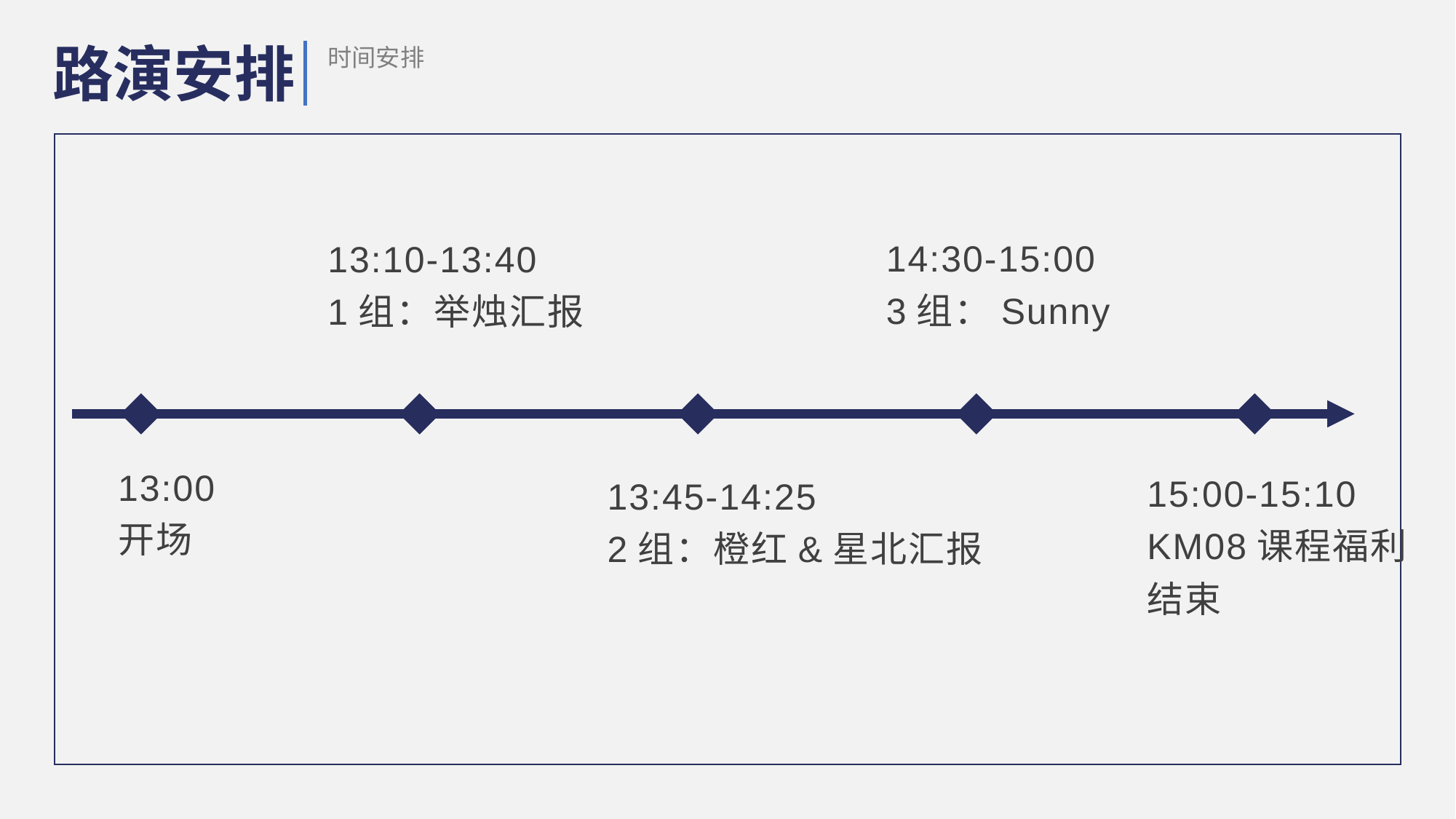

路演安排
时间安排
14:30-15:00
3组：Sunny
13:10-13:40
1组：举烛汇报

13:00
开场
15:00-15:10
KM08课程福利
结束
13:45-14:25
2组：橙红&星北汇报